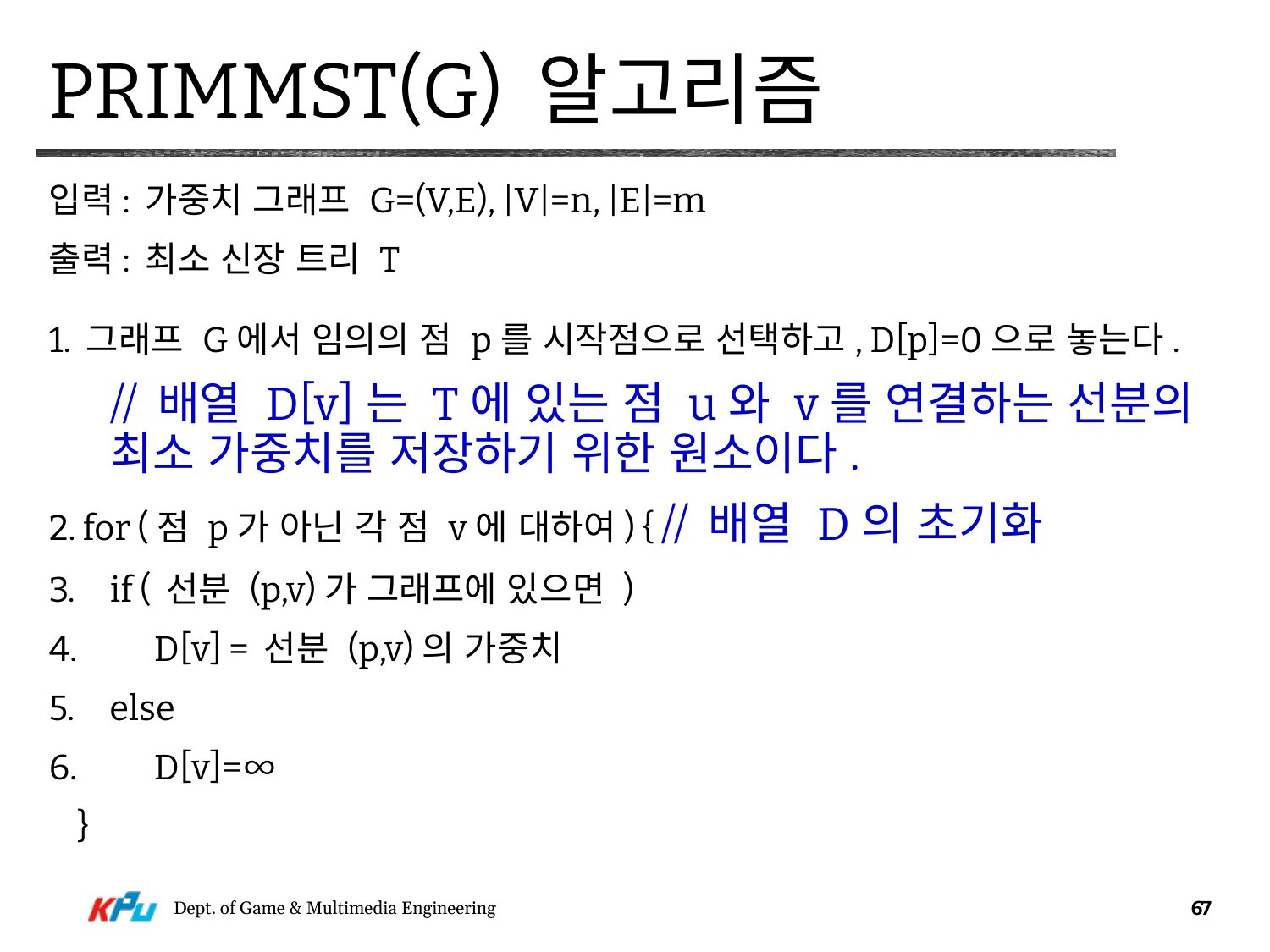

# PrimMST(G) 알고리즘
입력: 가중치 그래프 G=(V,E), |V|=n, |E|=m
출력: 최소 신장 트리 T
1. 그래프 G에서 임의의 점 p를 시작점으로 선택하고, D[p]=0으로 놓는다.
// 배열 D[v]는 T에 있는 점 u와 v를 연결하는 선분의 최소 가중치를 저장하기 위한 원소이다.
2. for (점 p가 아닌 각 점 v에 대하여) { // 배열 D의 초기화
3.     if ( 선분 (p,v)가 그래프에 있으면 )
4.           D[v] = 선분 (p,v)의 가중치
5.     else
6.           D[v]=∞
    }
Dept. of Game & Multimedia Engineering
67